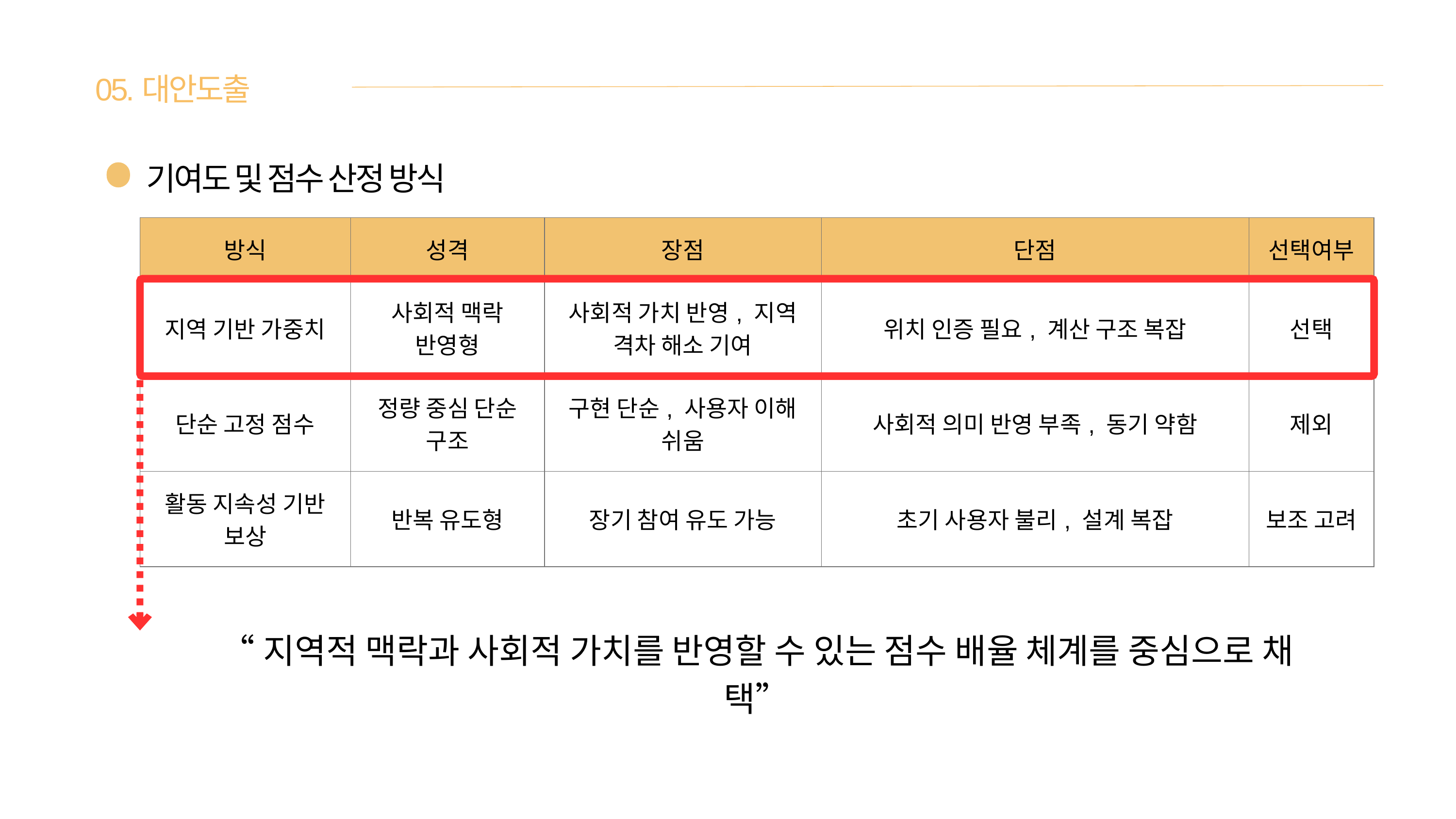

05.대안도출

기여도 및 점수 산정 방식

| 방식 | 성격 | 장점 | 단점 | 선택여부 |
| --- | --- | --- | --- | --- |
| 지역 기반 가중치 | 사회적 맥락 반영형 | 사회적 가치 반영, 지역 격차 해소 기여 | 위치 인증 필요, 계산 구조 복잡 | 선택 |
| 단순 고정 점수 | 정량 중심 단순 구조 | 구현 단순, 사용자 이해 쉬움 | 사회적 의미 반영 부족, 동기 약함 | 제외 |
| 활동 지속성 기반 보상 | 반복 유도형 | 장기 참여 유도 가능 | 초기 사용자 불리, 설계 복잡 | 보조 고려 |

“지역적 맥락과 사회적 가치를 반영할 수 있는 점수 배율 체계를 중심으로 채택”